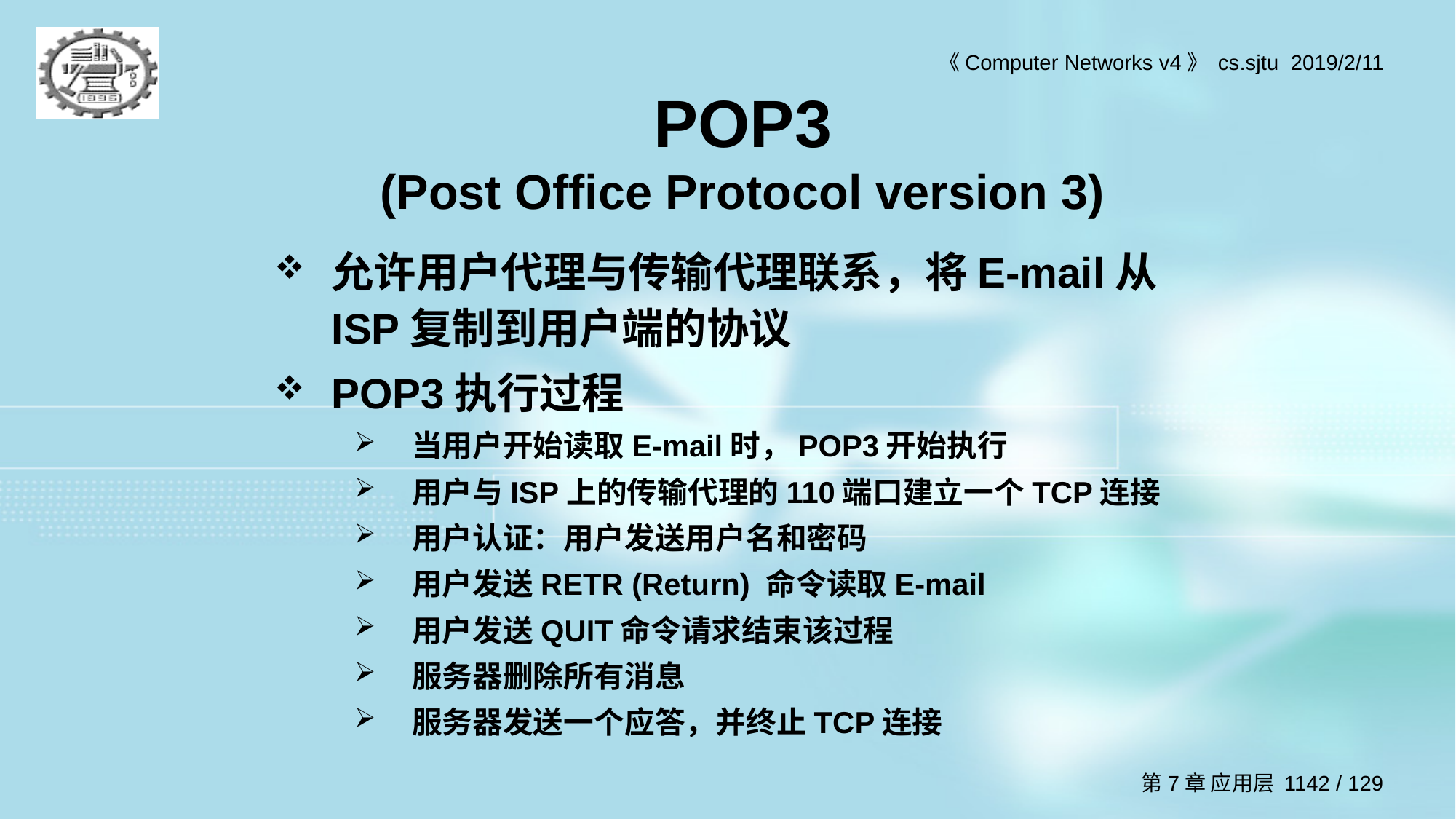

# POP3 (Post Office Protocol version 3)
允许用户代理与传输代理联系，将E-mail从ISP复制到用户端的协议
POP3执行过程
当用户开始读取E-mail时，POP3开始执行
用户与ISP上的传输代理的110端口建立一个TCP连接
用户认证：用户发送用户名和密码
用户发送RETR (Return) 命令读取E-mail
用户发送QUIT命令请求结束该过程
服务器删除所有消息
服务器发送一个应答，并终止TCP连接